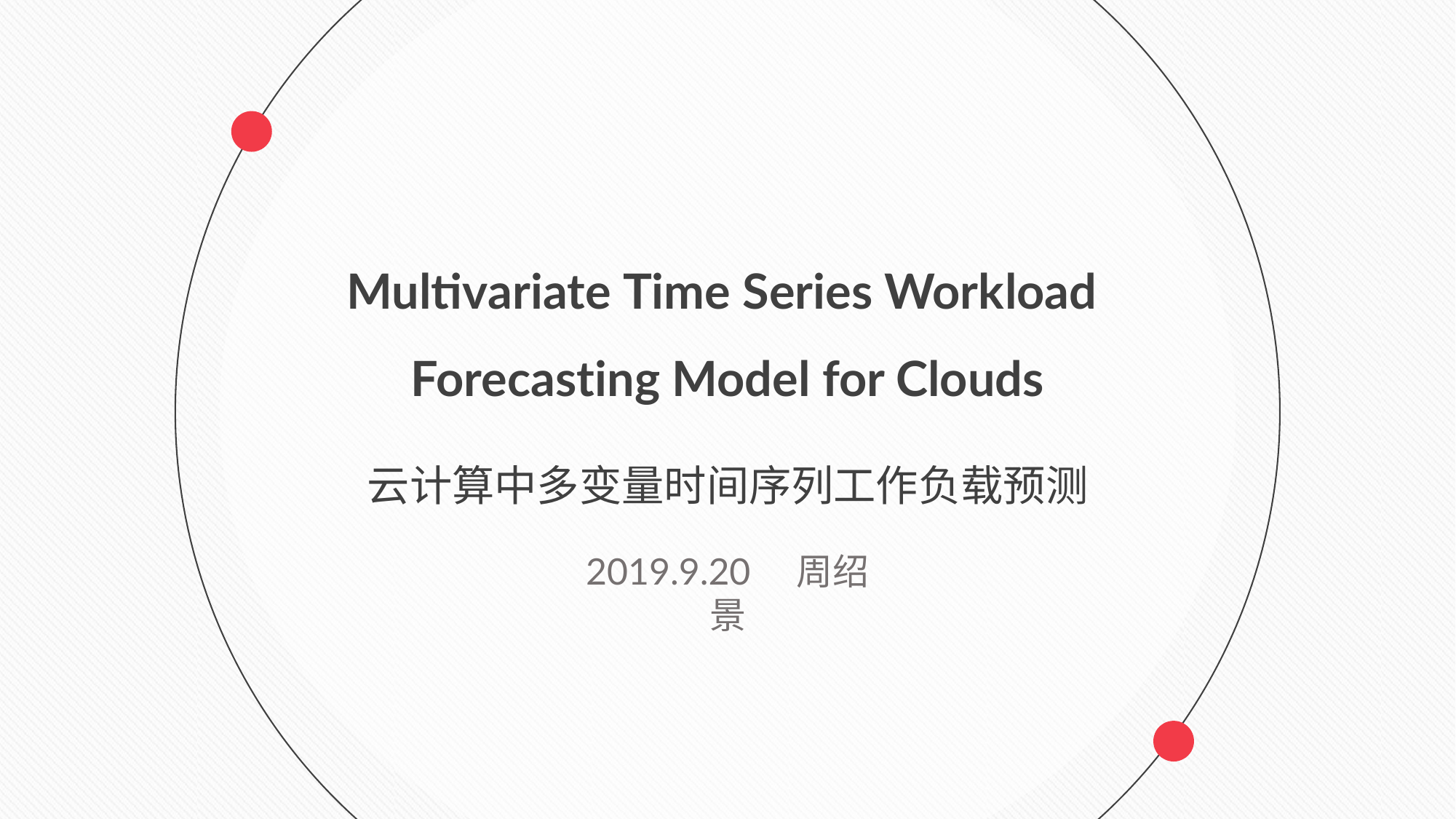

Multivariate Time Series Workload
Forecasting Model for Clouds
云计算中多变量时间序列工作负载预测
2019.9.20    周绍景